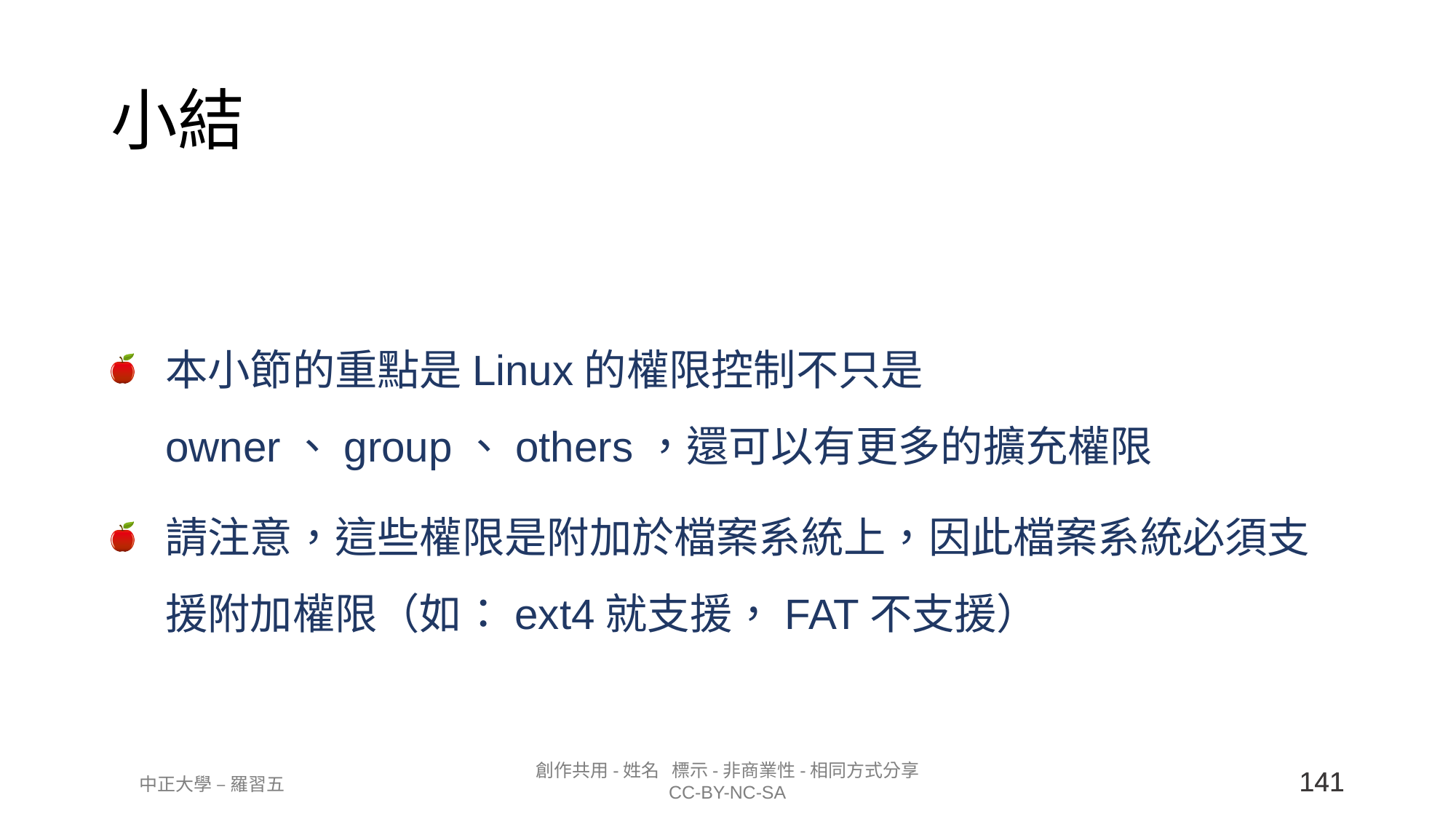

# 小結
本小節的重點是Linux的權限控制不只是owner、group、others，還可以有更多的擴充權限
請注意，這些權限是附加於檔案系統上，因此檔案系統必須支援附加權限（如：ext4就支援，FAT不支援）